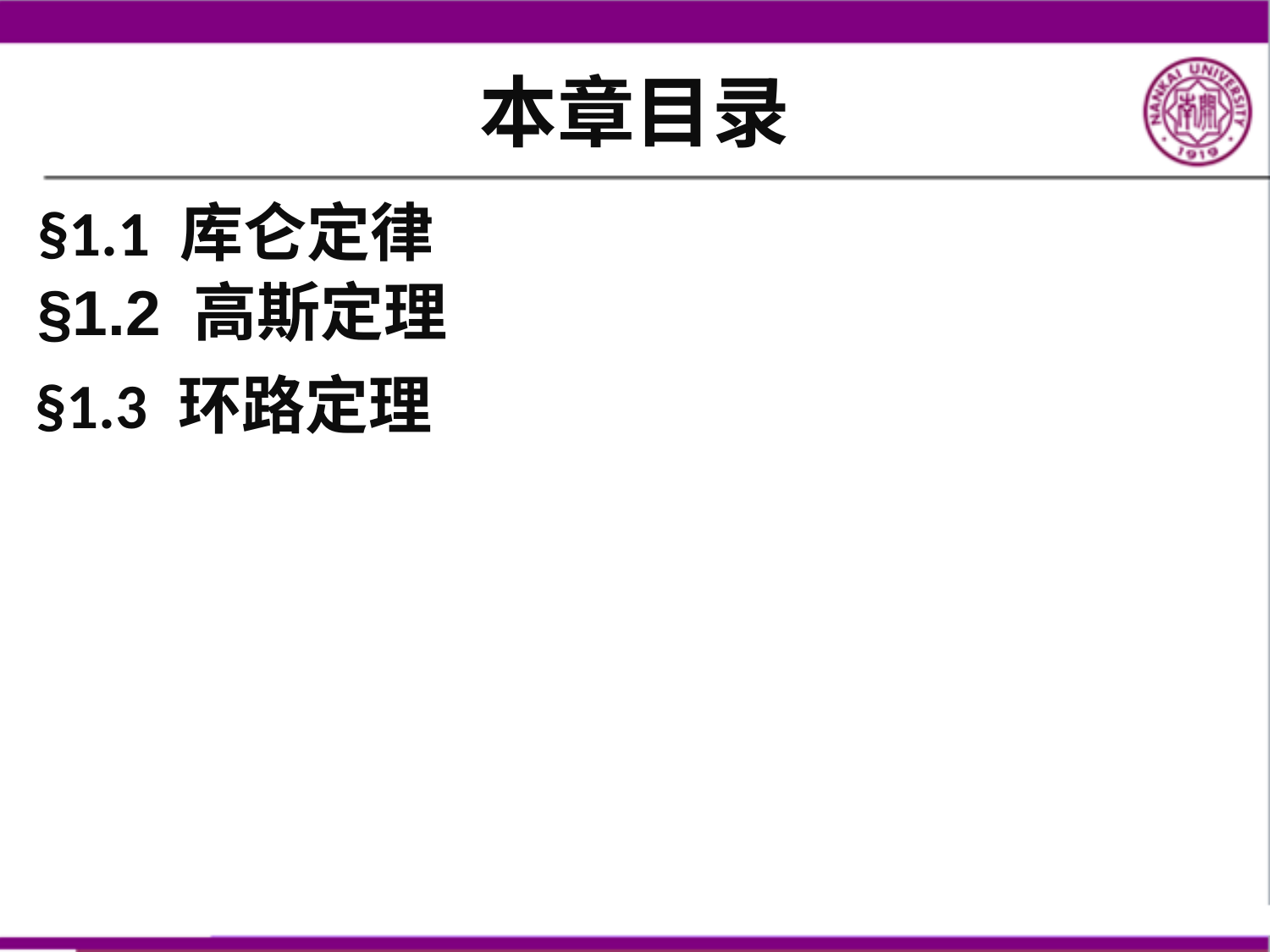

# 本章目录
§1.1 库仑定律
§1.2 高斯定理
§1.3 环路定理